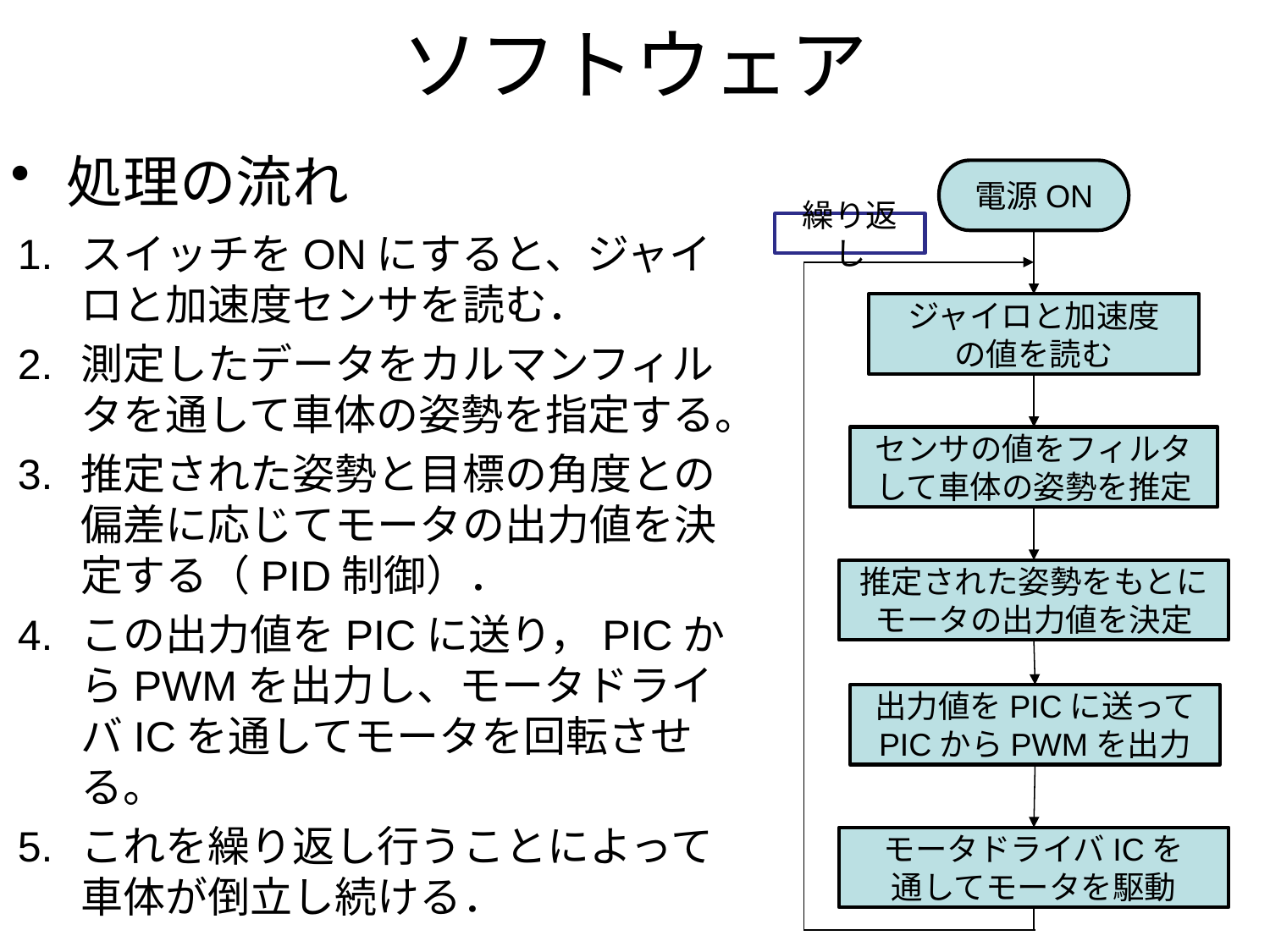

# ソフトウェア
 処理の流れ
電源ON
繰り返し
ジャイロと加速度
の値を読む
センサの値をフィルタして車体の姿勢を推定
推定された姿勢をもとに
モータの出力値を決定
出力値をPICに送って
PICからPWMを出力
モータドライバICを
通してモータを駆動
スイッチをONにすると、ジャイロと加速度センサを読む．
測定したデータをカルマンフィルタを通して車体の姿勢を指定する。
推定された姿勢と目標の角度との偏差に応じてモータの出力値を決定する（PID制御）．
この出力値をPICに送り，PICからPWMを出力し、モータドライバICを通してモータを回転させる。
これを繰り返し行うことによって車体が倒立し続ける．